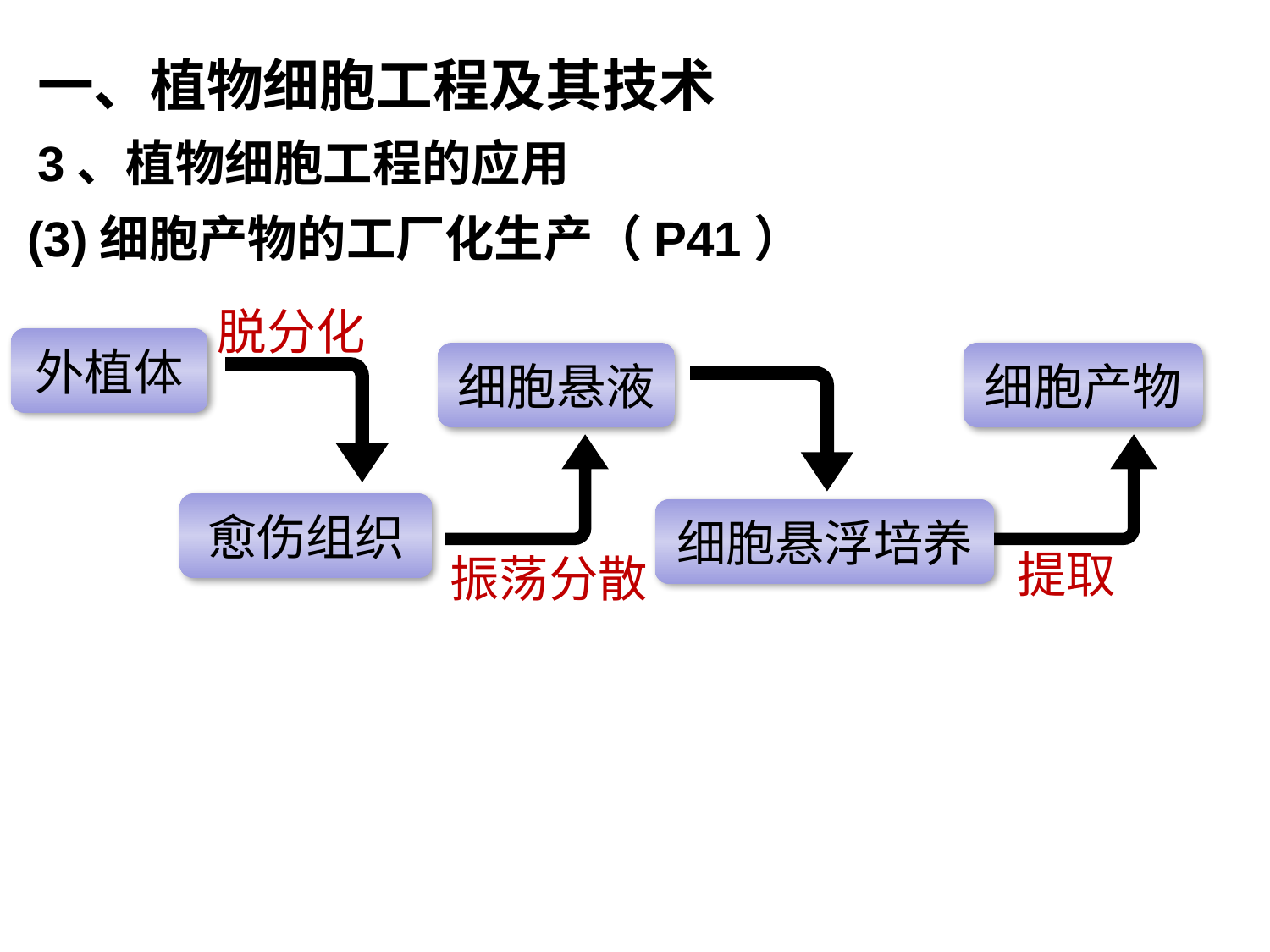

一、植物细胞工程及其技术
3、植物细胞工程的应用
(3)细胞产物的工厂化生产（P41）
脱分化

外植体

细胞悬液
细胞产物

愈伤组织
细胞悬浮培养
提取
振荡分散